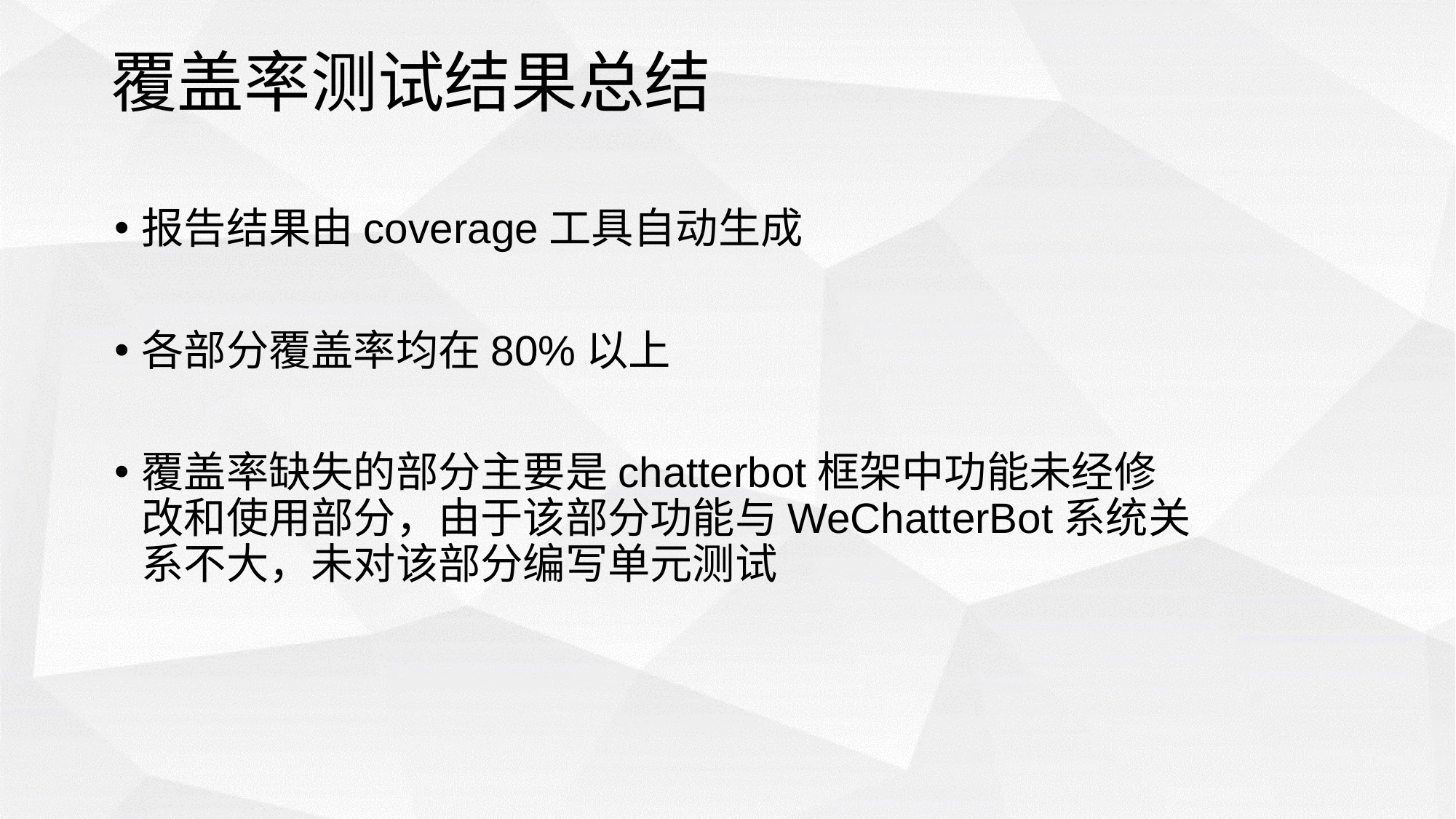

# 覆盖率测试结果总结
报告结果由coverage工具自动生成

各部分覆盖率均在80%以上

覆盖率缺失的部分主要是chatterbot框架中功能未经修改和使用部分，由于该部分功能与WeChatterBot系统关系不大，未对该部分编写单元测试